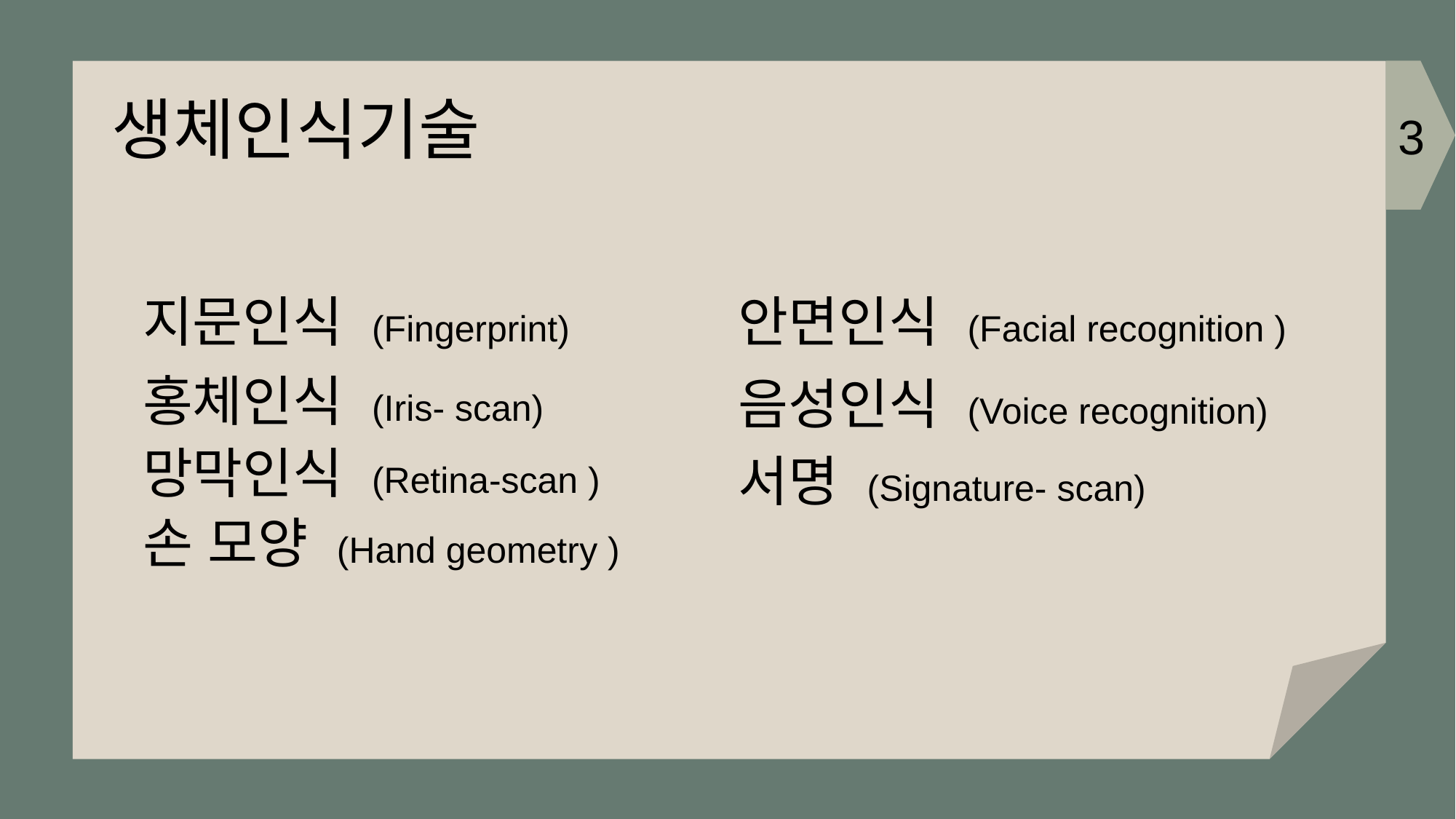

생체인식기술
지문인식 (Fingerprint)
안면인식 (Facial recognition )
홍체인식 (Iris- scan)
음성인식 (Voice recognition)
망막인식 (Retina-scan )
서명 (Signature- scan)
손 모양 (Hand geometry )